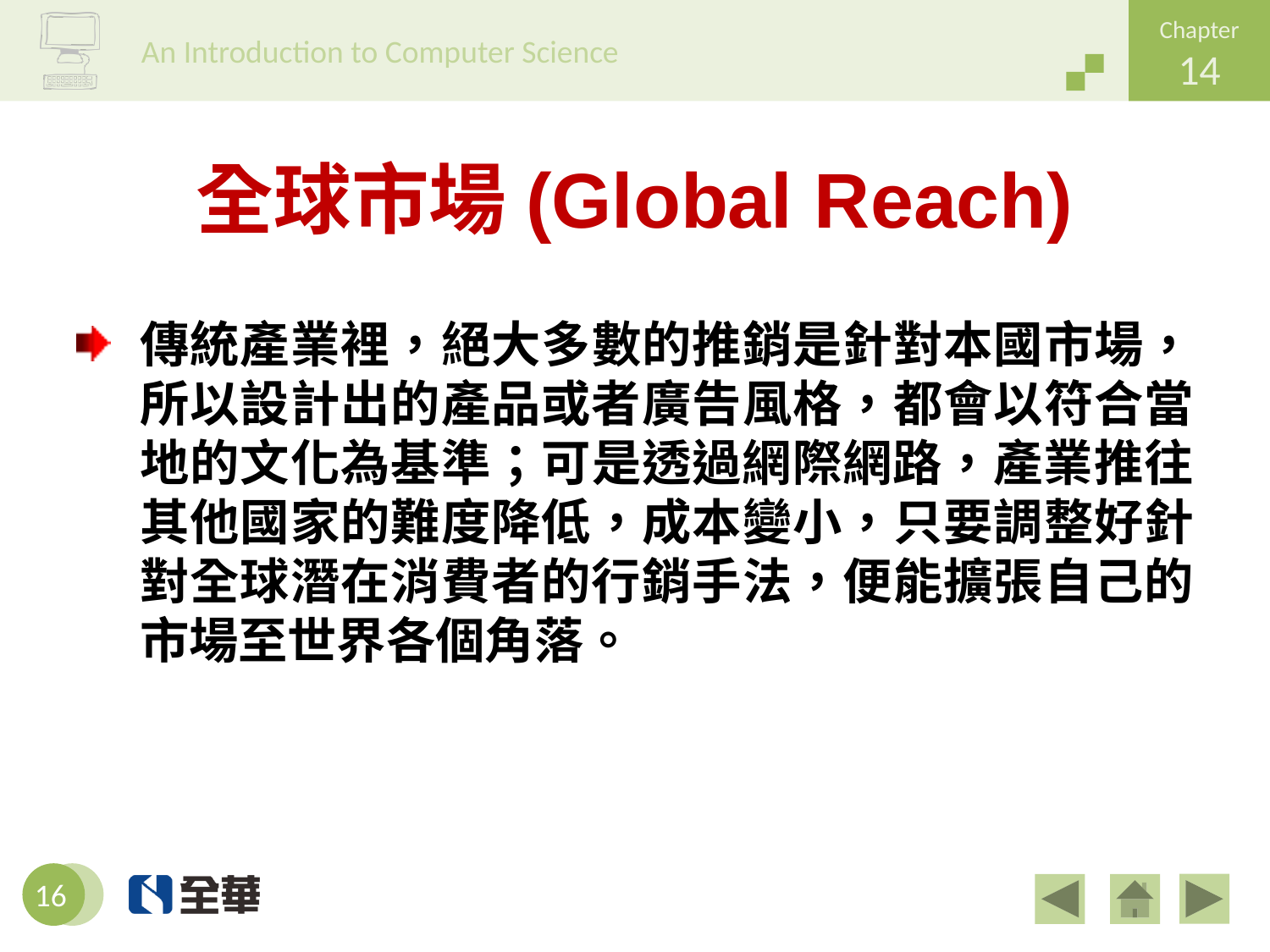

# 全球市場(Global Reach)
傳統產業裡，絕大多數的推銷是針對本國市場，所以設計出的產品或者廣告風格，都會以符合當地的文化為基準；可是透過網際網路，產業推往其他國家的難度降低，成本變小，只要調整好針對全球潛在消費者的行銷手法，便能擴張自己的市場至世界各個角落。